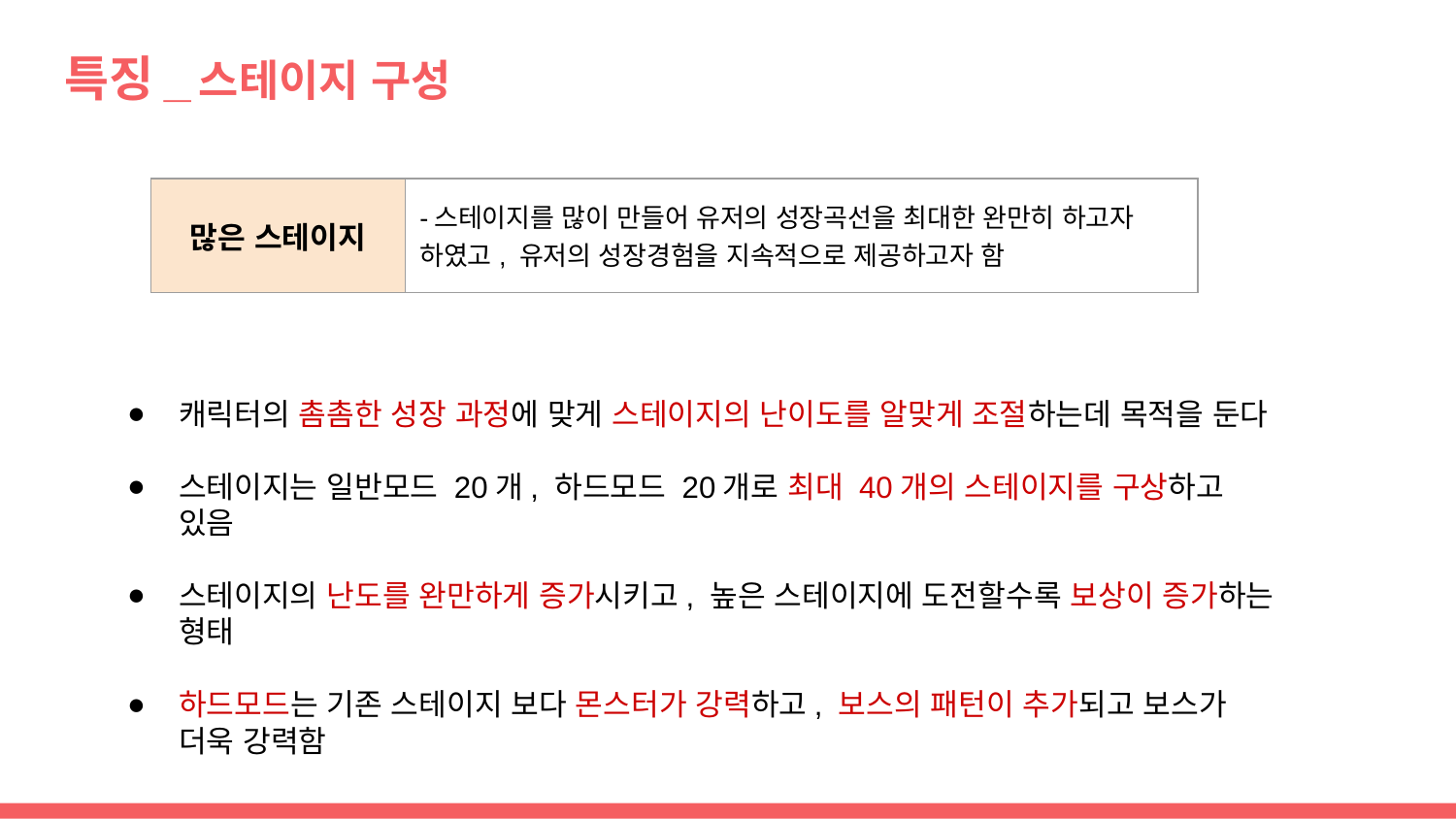

# 특징_스테이지 구성
| 많은 스테이지 | -스테이지를 많이 만들어 유저의 성장곡선을 최대한 완만히 하고자 하였고, 유저의 성장경험을 지속적으로 제공하고자 함 |
| --- | --- |
캐릭터의 촘촘한 성장 과정에 맞게 스테이지의 난이도를 알맞게 조절하는데 목적을 둔다

스테이지는 일반모드 20개, 하드모드 20개로 최대 40개의 스테이지를 구상하고 있음

스테이지의 난도를 완만하게 증가시키고, 높은 스테이지에 도전할수록 보상이 증가하는 형태

하드모드는 기존 스테이지 보다 몬스터가 강력하고, 보스의 패턴이 추가되고 보스가 더욱 강력함